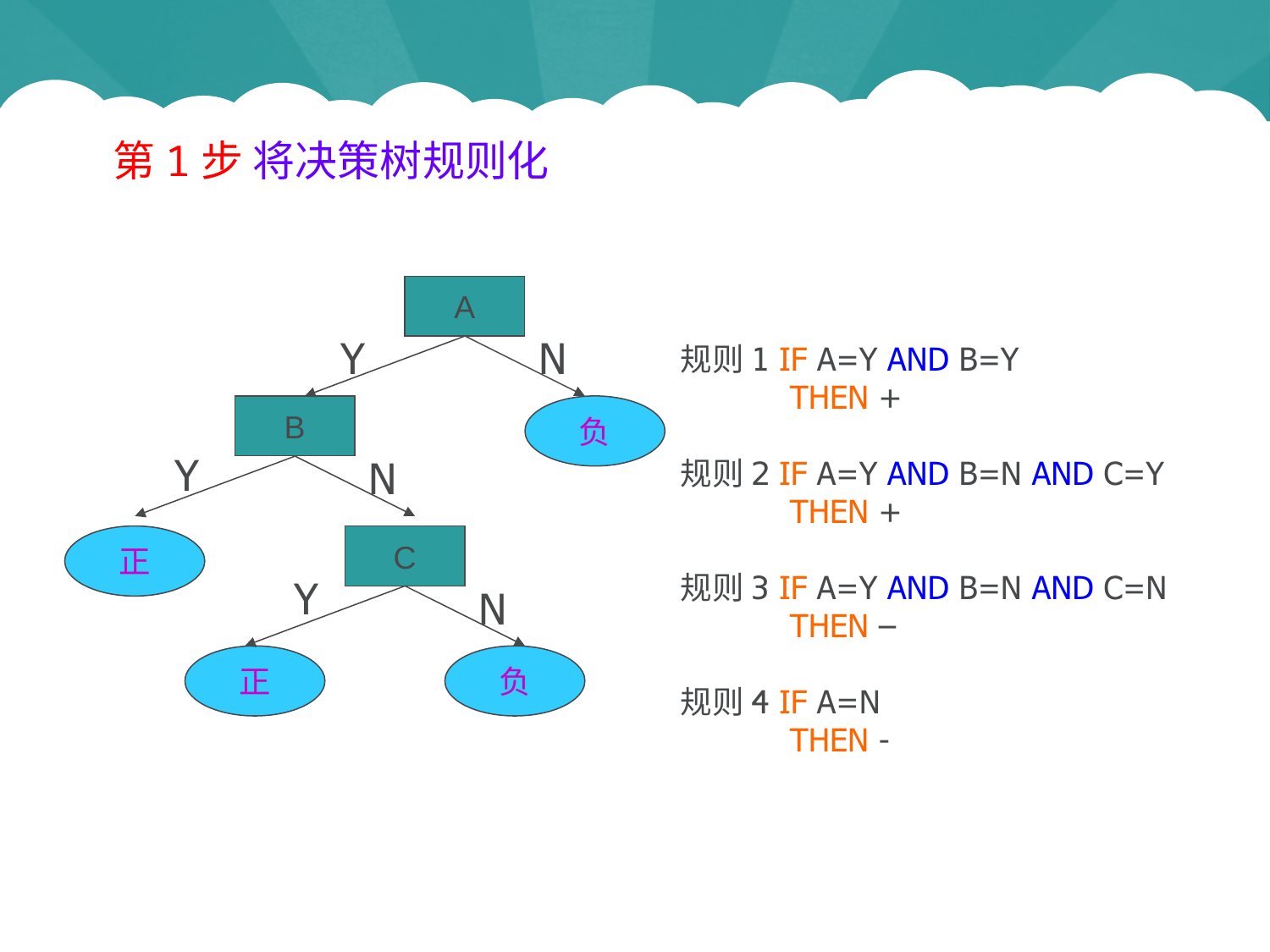

第1步 将决策树规则化
A
Y
N
规则1 IF A=Y AND B=Y
           THEN +

规则2 IF A=Y AND B=N AND C=Y
           THEN +

规则3 IF A=Y AND B=N AND C=N
           THEN –

规则4 IF A=N
           THEN -

B
负
Y
N

正
C
Y
N

正
负